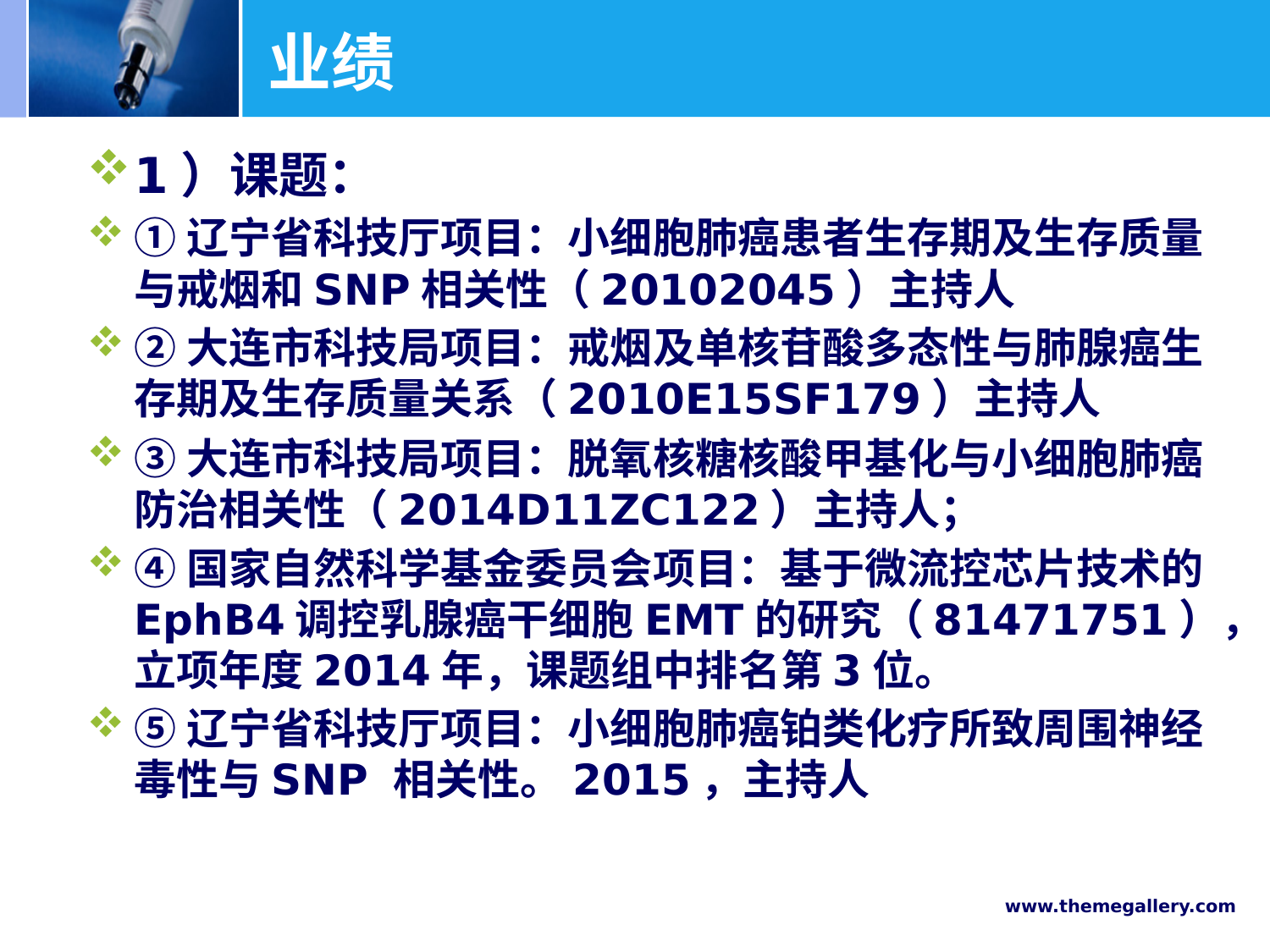

# 业绩
1）课题：
①辽宁省科技厅项目：小细胞肺癌患者生存期及生存质量与戒烟和SNP相关性（20102045）主持人
②大连市科技局项目：戒烟及单核苷酸多态性与肺腺癌生存期及生存质量关系（2010E15SF179）主持人
③大连市科技局项目：脱氧核糖核酸甲基化与小细胞肺癌防治相关性（2014D11ZC122）主持人；
④国家自然科学基金委员会项目：基于微流控芯片技术的EphB4调控乳腺癌干细胞EMT的研究（81471751），立项年度2014年，课题组中排名第3位。
⑤辽宁省科技厅项目：小细胞肺癌铂类化疗所致周围神经毒性与SNP 相关性。2015，主持人

www.themegallery.com